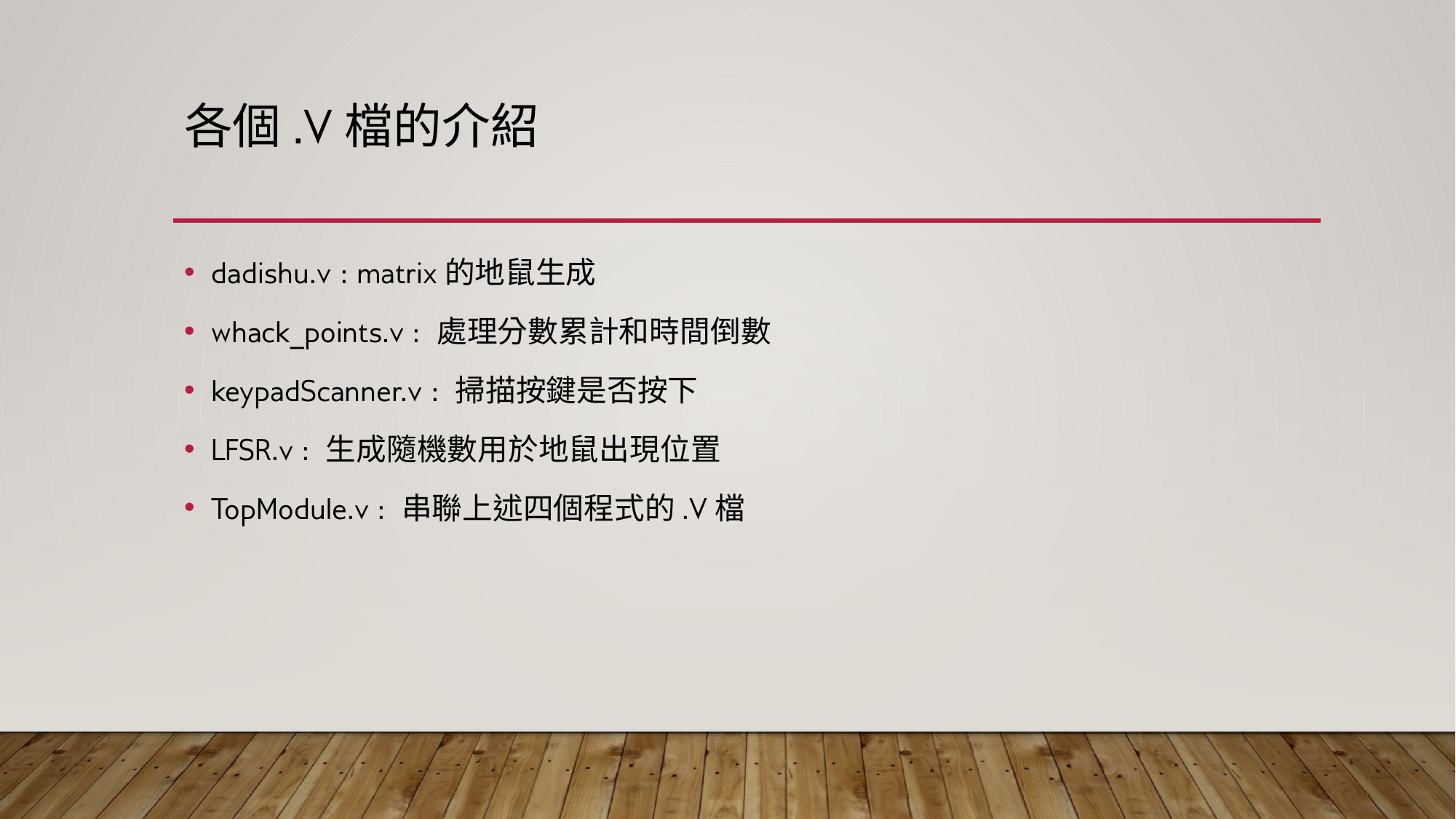

# 各個.v檔的介紹
dadishu.v : matrix的地鼠生成
whack_points.v : 處理分數累計和時間倒數
keypadScanner.v : 掃描按鍵是否按下
LFSR.v : 生成隨機數用於地鼠出現位置
TopModule.v : 串聯上述四個程式的.V檔